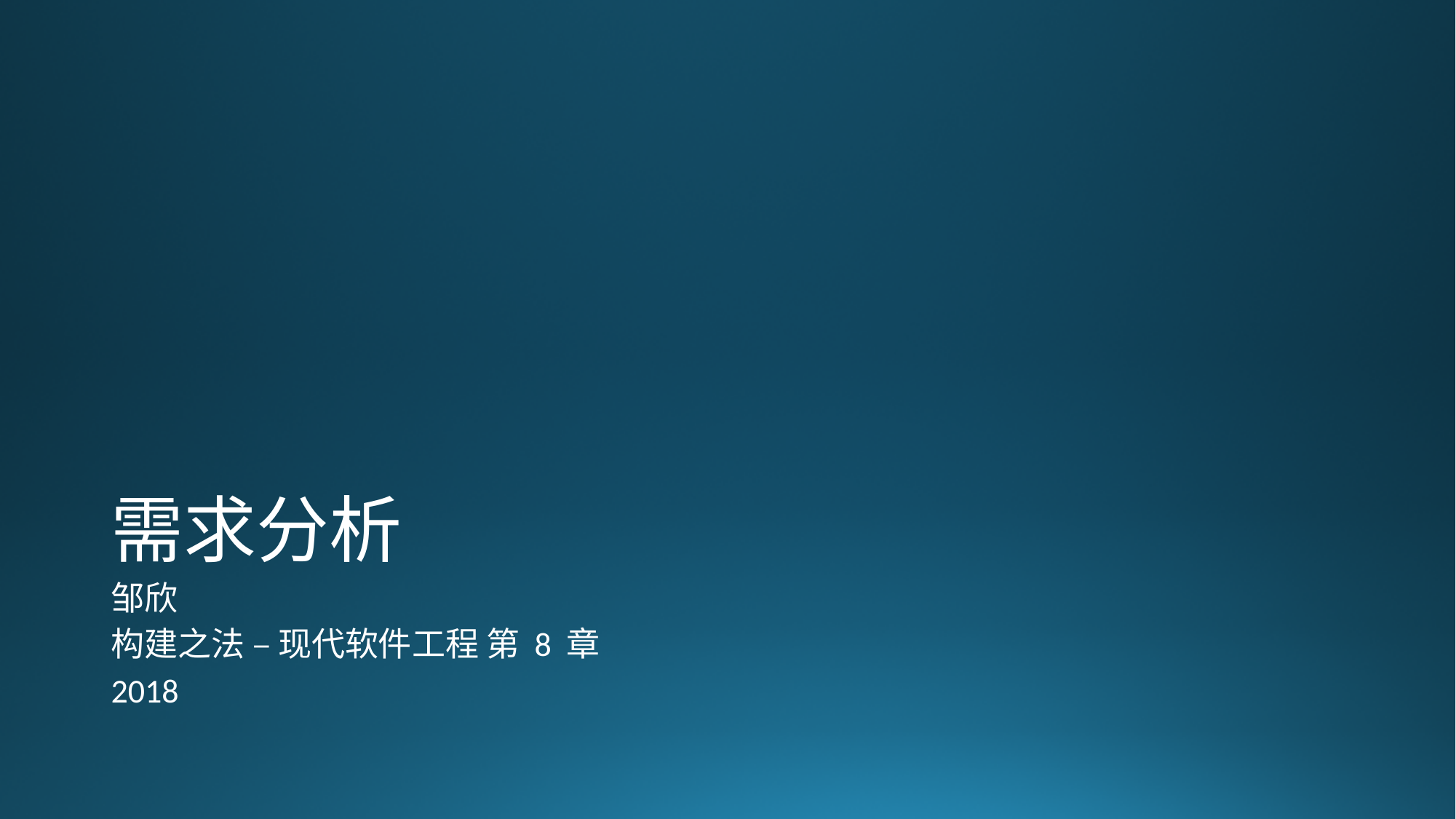

# 需求分析
邹欣
构建之法 – 现代软件工程 第 8 章
2018